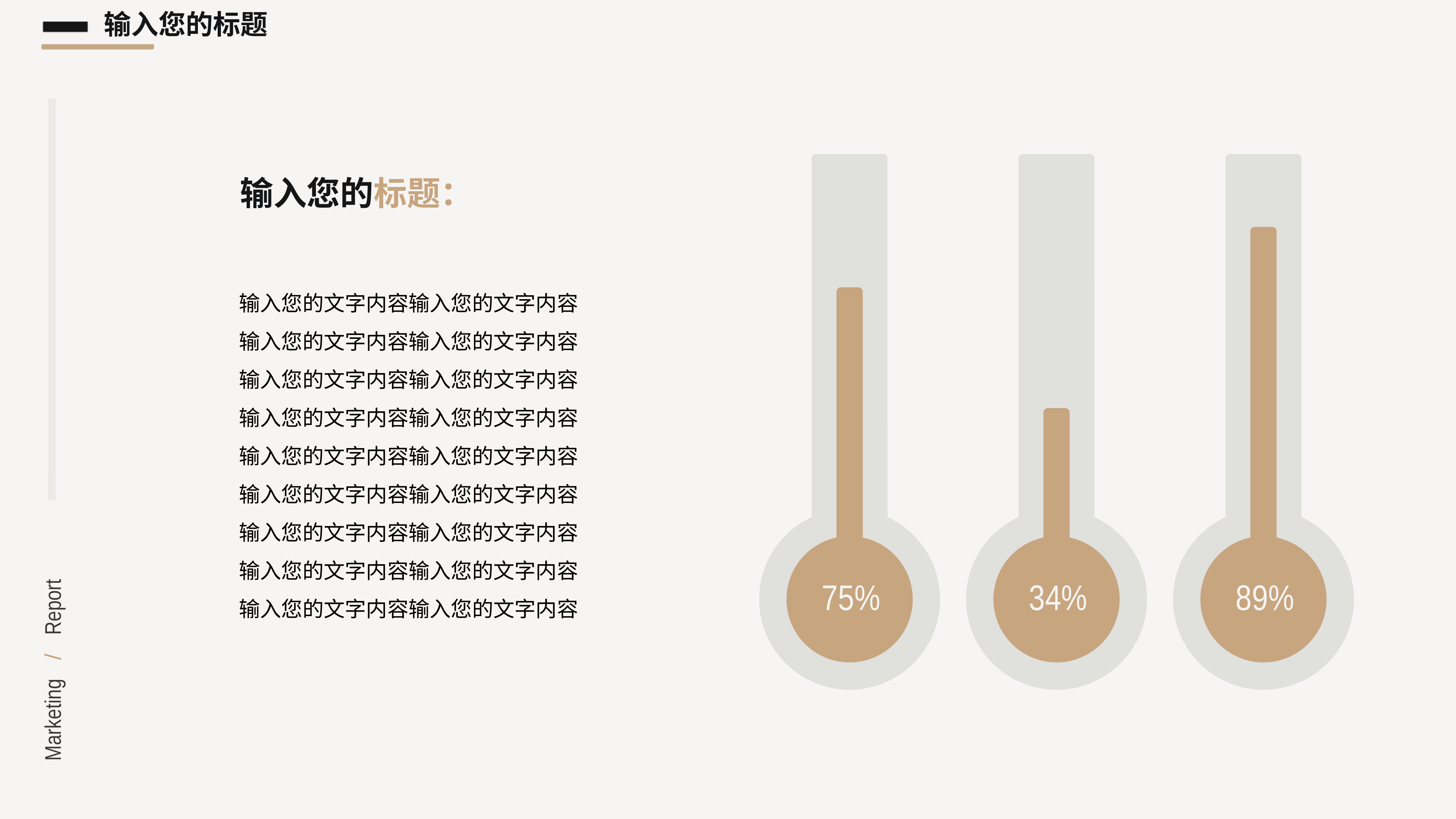

输入您的标题

75%

34%

89%
输入您的标题：
输入您的文字内容输入您的文字内容
输入您的文字内容输入您的文字内容
输入您的文字内容输入您的文字内容
输入您的文字内容输入您的文字内容
输入您的文字内容输入您的文字内容
输入您的文字内容输入您的文字内容
输入您的文字内容输入您的文字内容
输入您的文字内容输入您的文字内容
输入您的文字内容输入您的文字内容